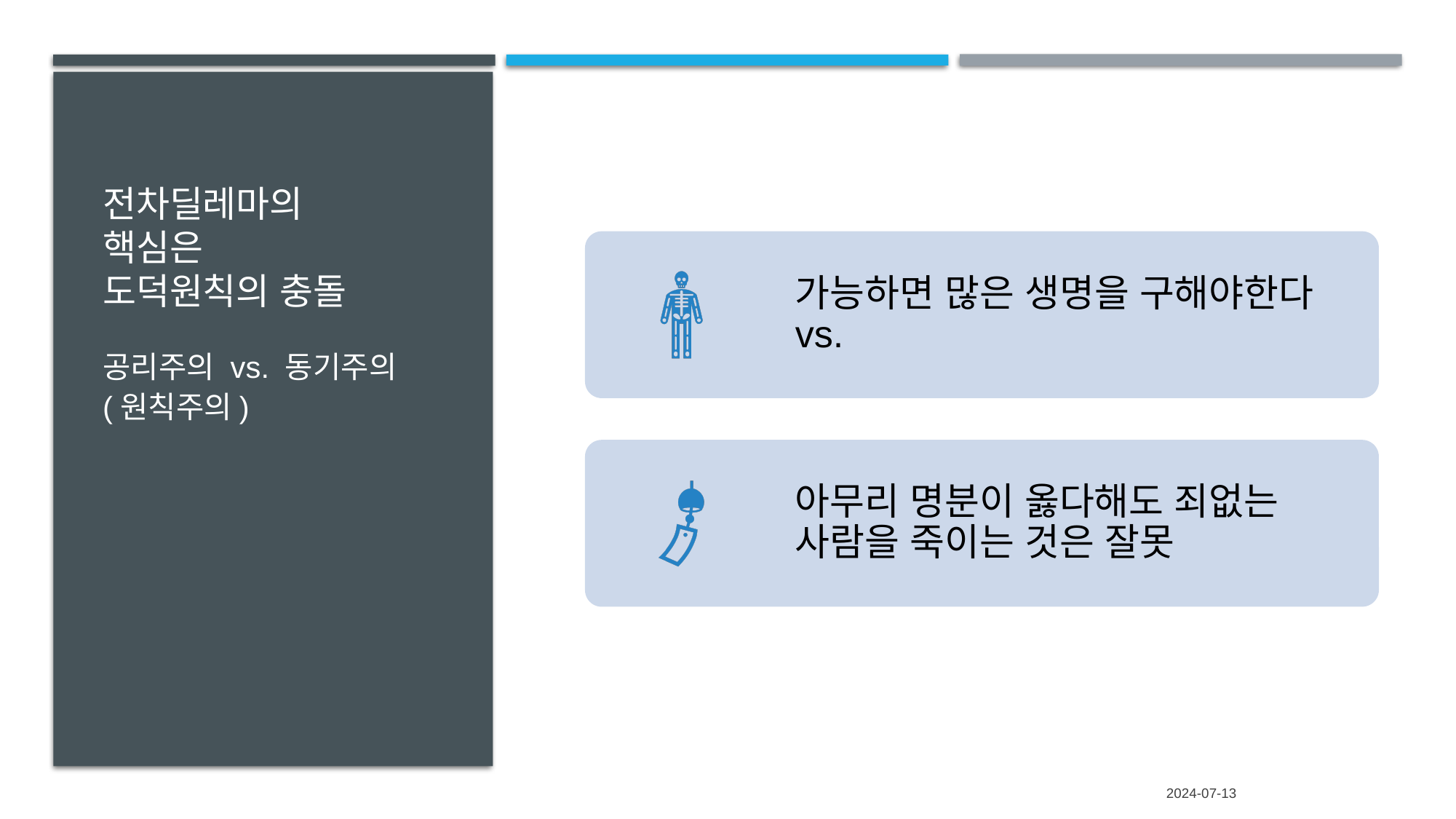

# 전차딜레마의 핵심은 도덕원칙의 충돌
가능하면 많은 생명을 구해야한다vs.
아무리 명분이 옳다해도 죄없는 사람을 죽이는 것은 잘못
공리주의 vs. 동기주의(원칙주의)
2024-07-13